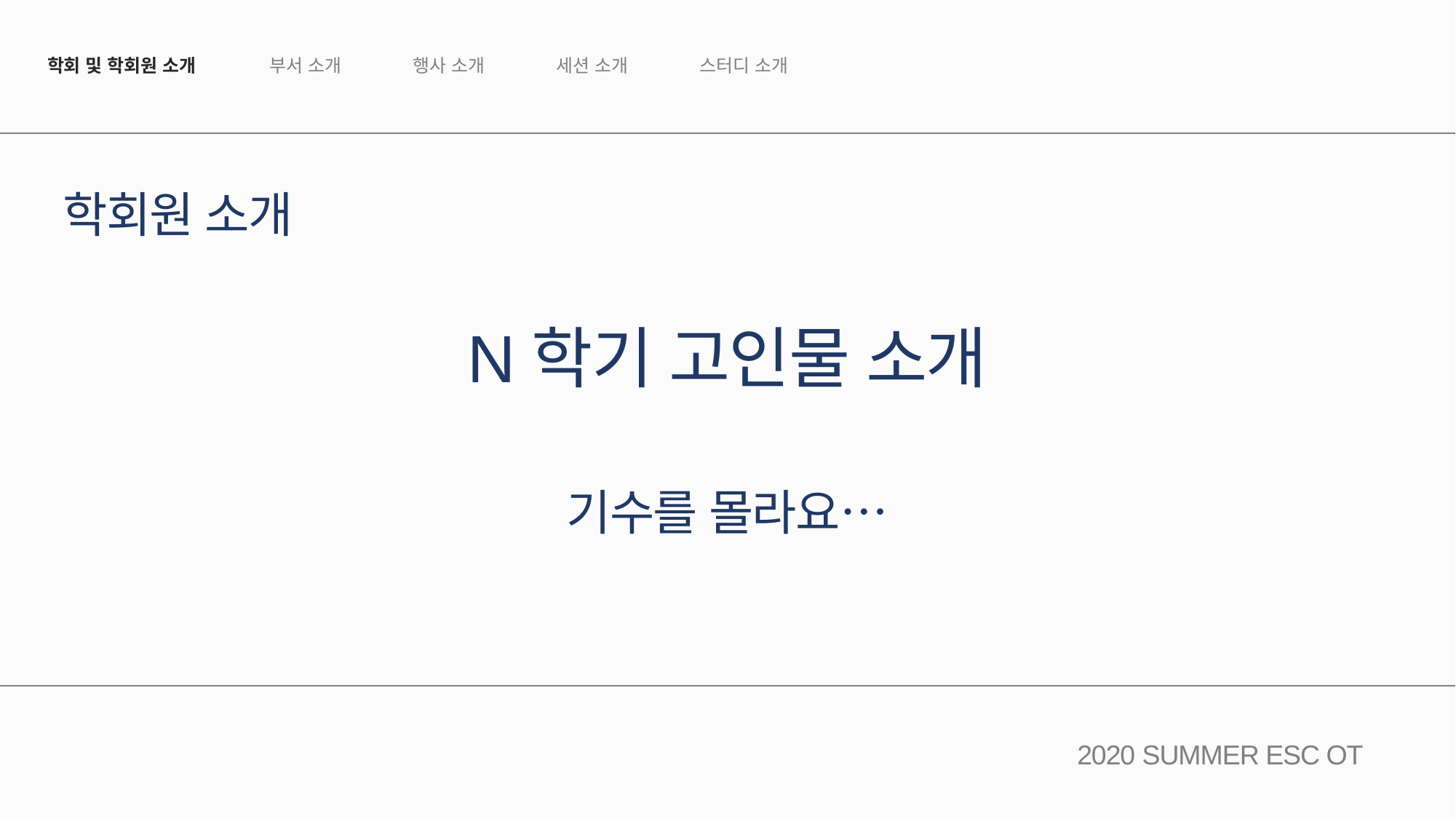

행사 소개
세션 소개
스터디 소개
부서 소개
학회 및 학회원 소개
학회원 소개
N학기 고인물 소개
기수를 몰라요…
2020 SUMMER ESC OT